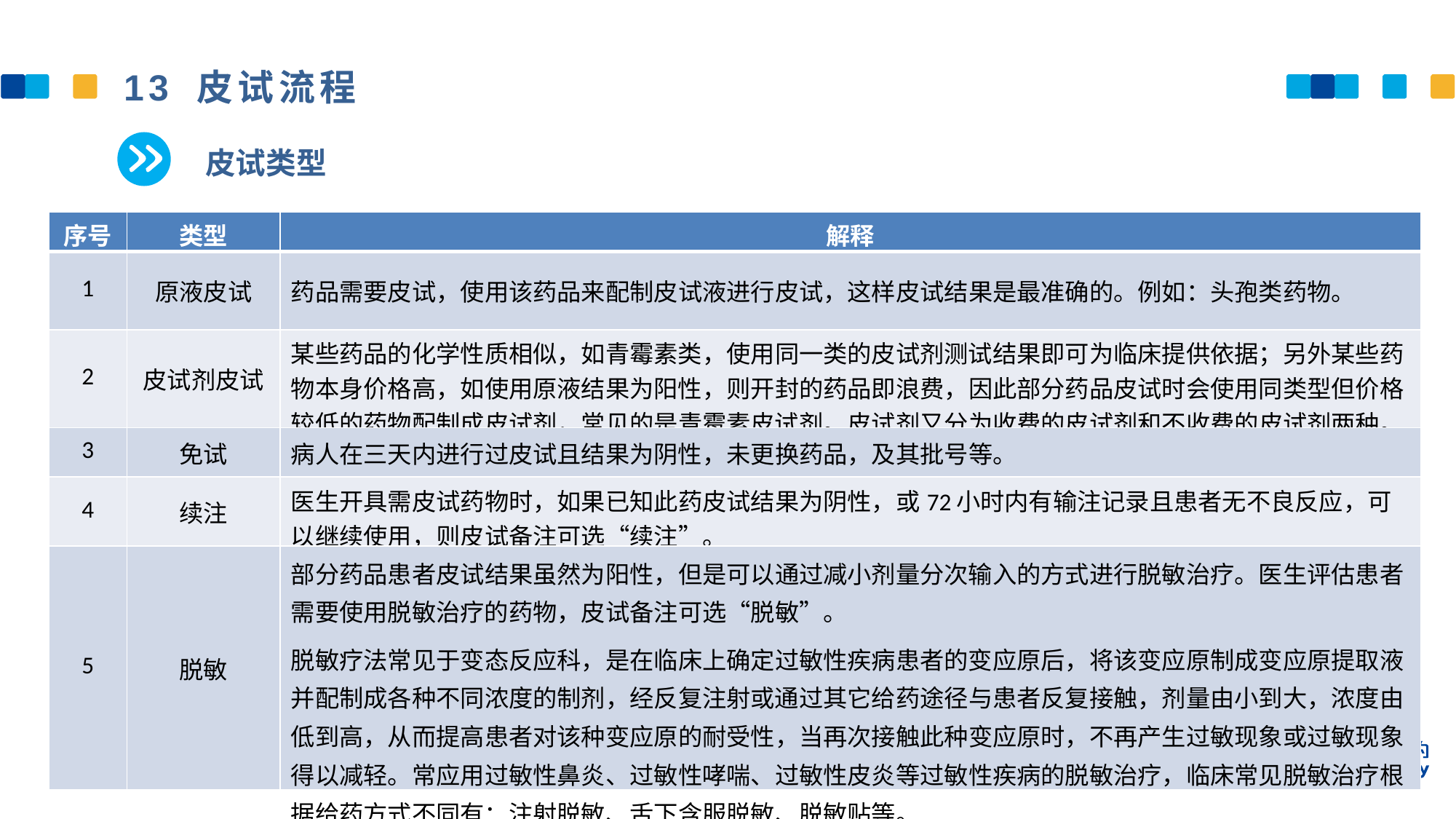

13 皮试流程

皮试类型
| 序号 | 类型 | 解释 |
| --- | --- | --- |
| 1 | 原液皮试 | 药品需要皮试，使用该药品来配制皮试液进行皮试，这样皮试结果是最准确的。例如：头孢类药物。 |
| 2 | 皮试剂皮试 | 某些药品的化学性质相似，如青霉素类，使用同一类的皮试剂测试结果即可为临床提供依据；另外某些药物本身价格高，如使用原液结果为阳性，则开封的药品即浪费，因此部分药品皮试时会使用同类型但价格较低的药物配制成皮试剂，常见的是青霉素皮试剂。皮试剂又分为收费的皮试剂和不收费的皮试剂两种。 |
| 3 | 免试 | 病人在三天内进行过皮试且结果为阴性，未更换药品，及其批号等。 |
| 4 | 续注 | 医生开具需皮试药物时，如果已知此药皮试结果为阴性，或72小时内有输注记录且患者无不良反应，可以继续使用，则皮试备注可选“续注”。 |
| 5 | 脱敏 | 部分药品患者皮试结果虽然为阳性，但是可以通过减小剂量分次输入的方式进行脱敏治疗。医生评估患者需要使用脱敏治疗的药物，皮试备注可选“脱敏”。 脱敏疗法常见于变态反应科，是在临床上确定过敏性疾病患者的变应原后，将该变应原制成变应原提取液并配制成各种不同浓度的制剂，经反复注射或通过其它给药途径与患者反复接触，剂量由小到大，浓度由低到高，从而提高患者对该种变应原的耐受性，当再次接触此种变应原时，不再产生过敏现象或过敏现象得以减轻。常应用过敏性鼻炎、过敏性哮喘、过敏性皮炎等过敏性疾病的脱敏治疗，临床常见脱敏治疗根据给药方式不同有：注射脱敏、舌下含服脱敏、脱敏贴等。 |